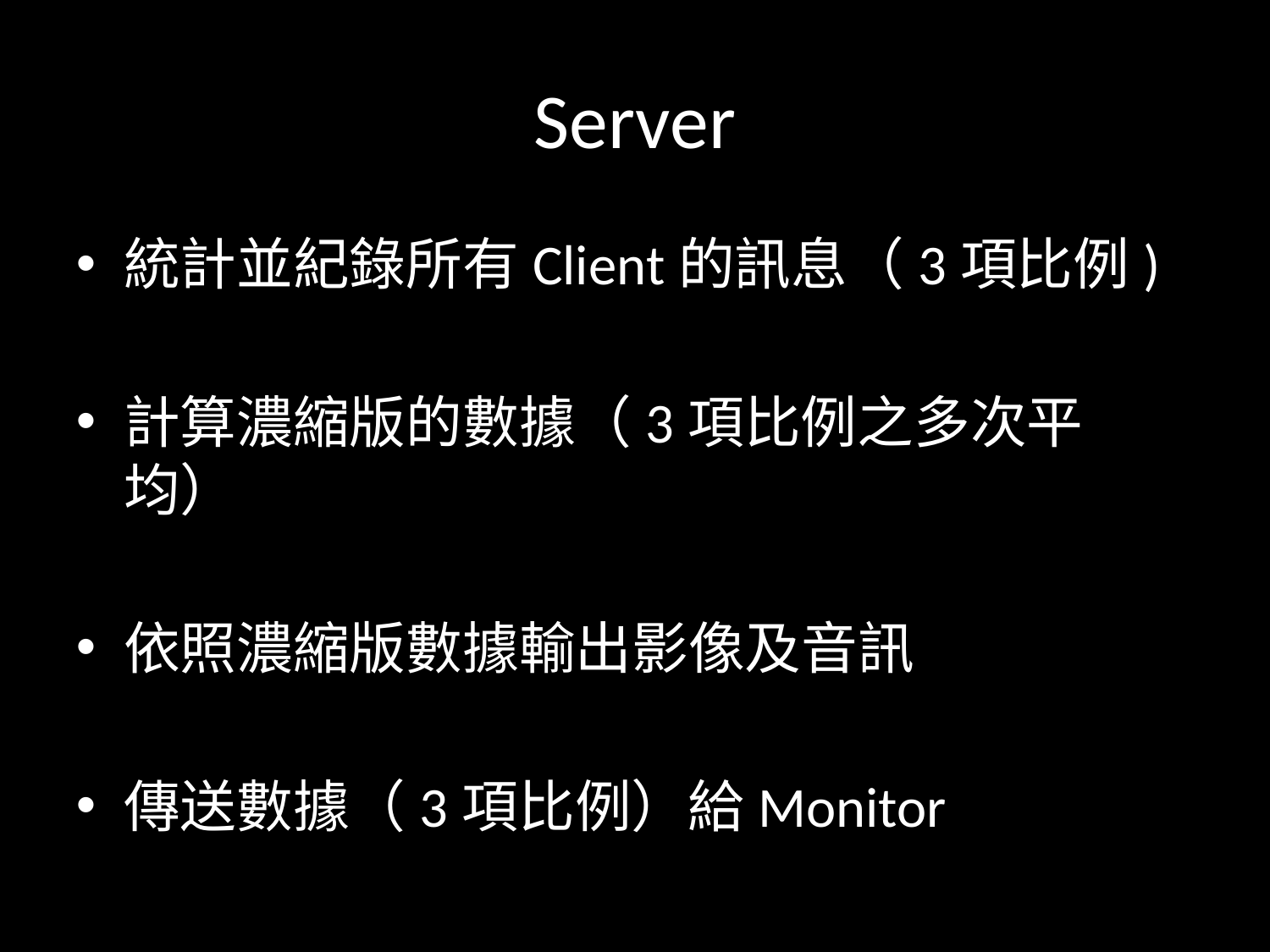

Server
統計並紀錄所有Client的訊息（3項比例)

計算濃縮版的數據（3項比例之多次平均）

依照濃縮版數據輸出影像及音訊

傳送數據（3項比例）給Monitor